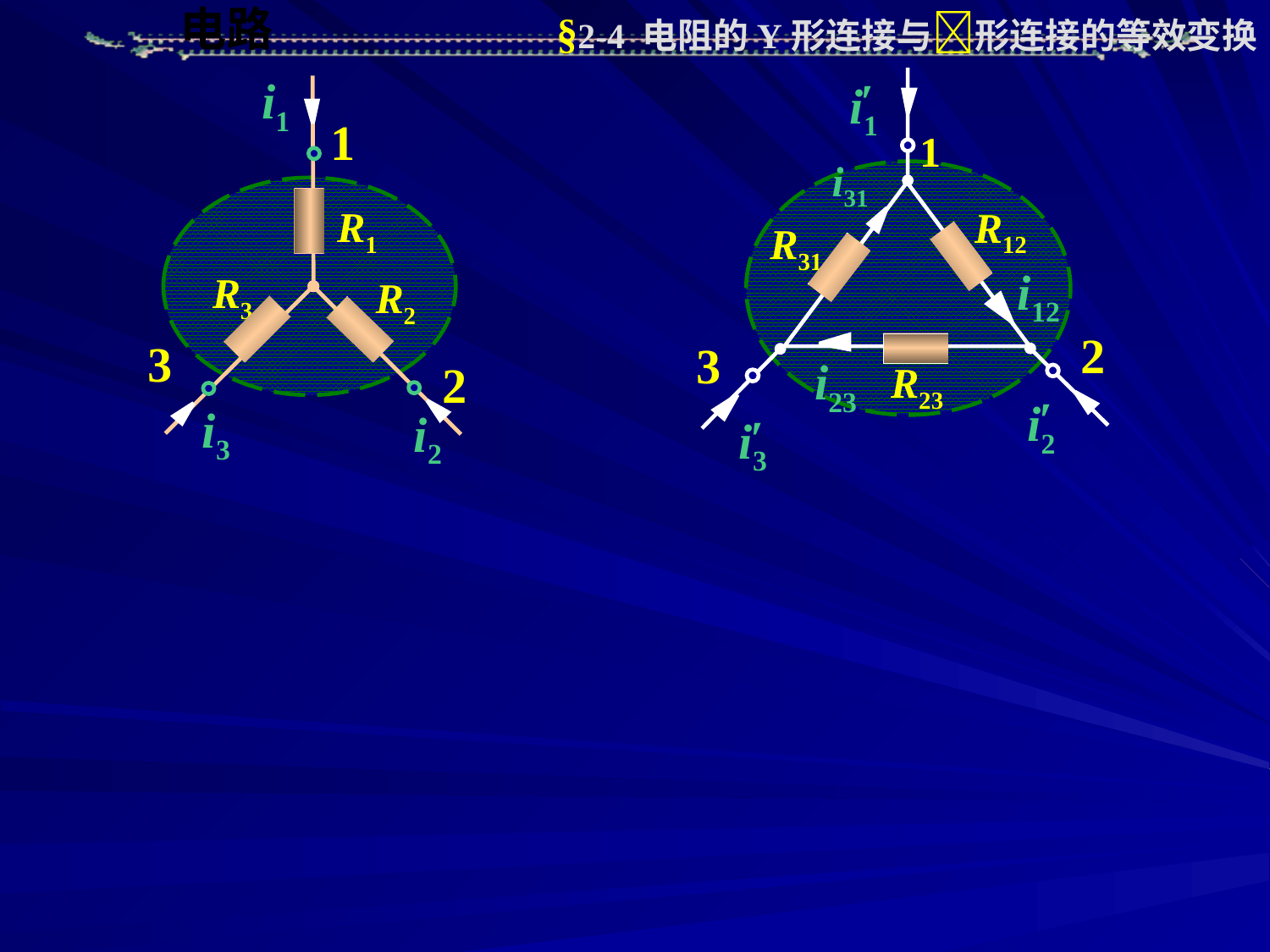

§2-4 电阻的Y形连接与Δ形连接的等效变换

′
i1

1

i31

R12

R31

i12

2

3
i23

R23

′
i2

′
i3
i1

1

R1

R3
R2

3
2

i3

i2